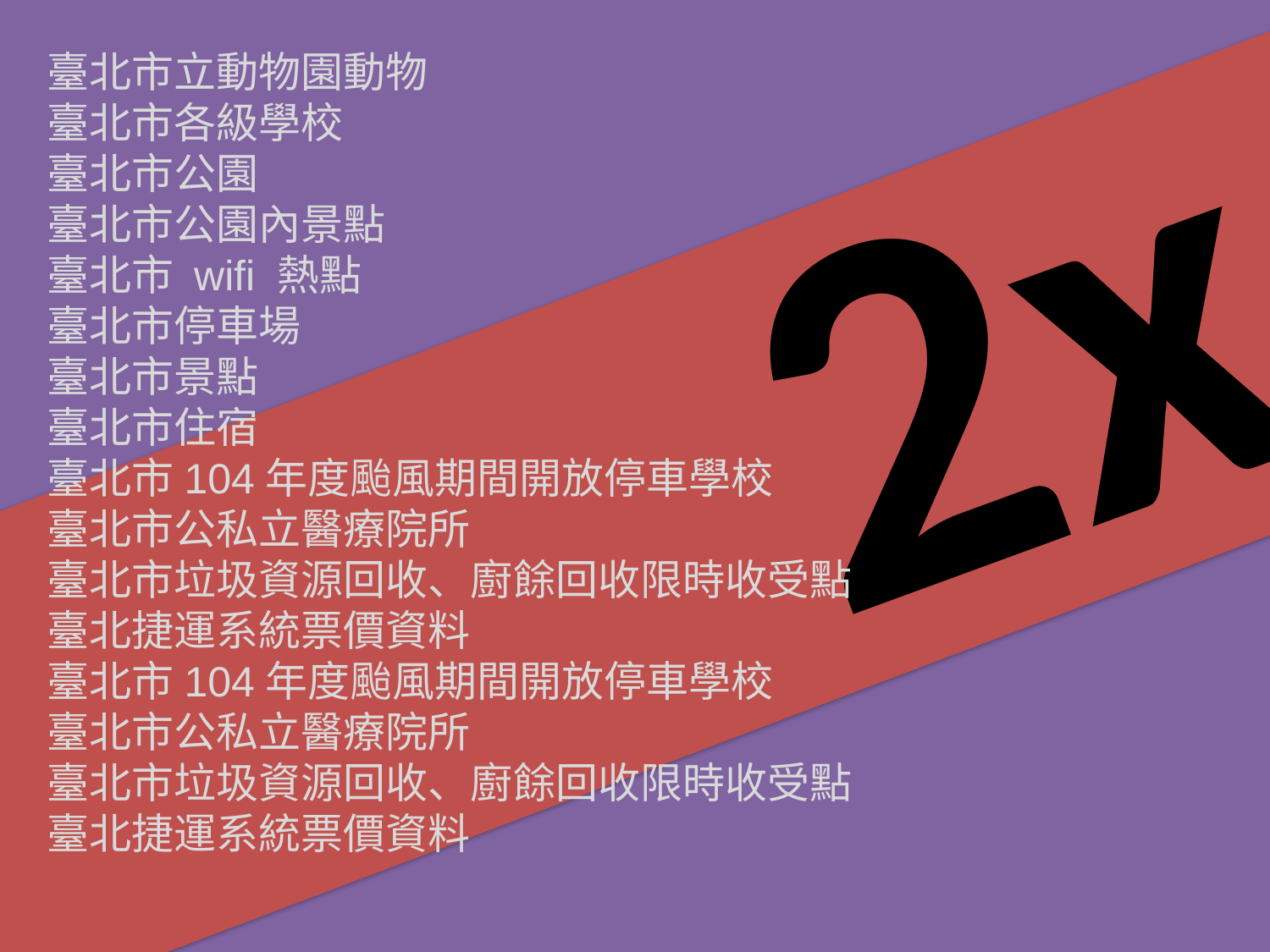

2x
臺北市立動物園動物
臺北市各級學校
臺北市公園
臺北市公園內景點
臺北市 wifi 熱點
臺北市停車場
臺北市景點
臺北市住宿
臺北市104年度颱風期間開放停車學校
臺北市公私立醫療院所
臺北市垃圾資源回收、廚餘回收限時收受點
臺北捷運系統票價資料
臺北市104年度颱風期間開放停車學校
臺北市公私立醫療院所
臺北市垃圾資源回收、廚餘回收限時收受點
臺北捷運系統票價資料